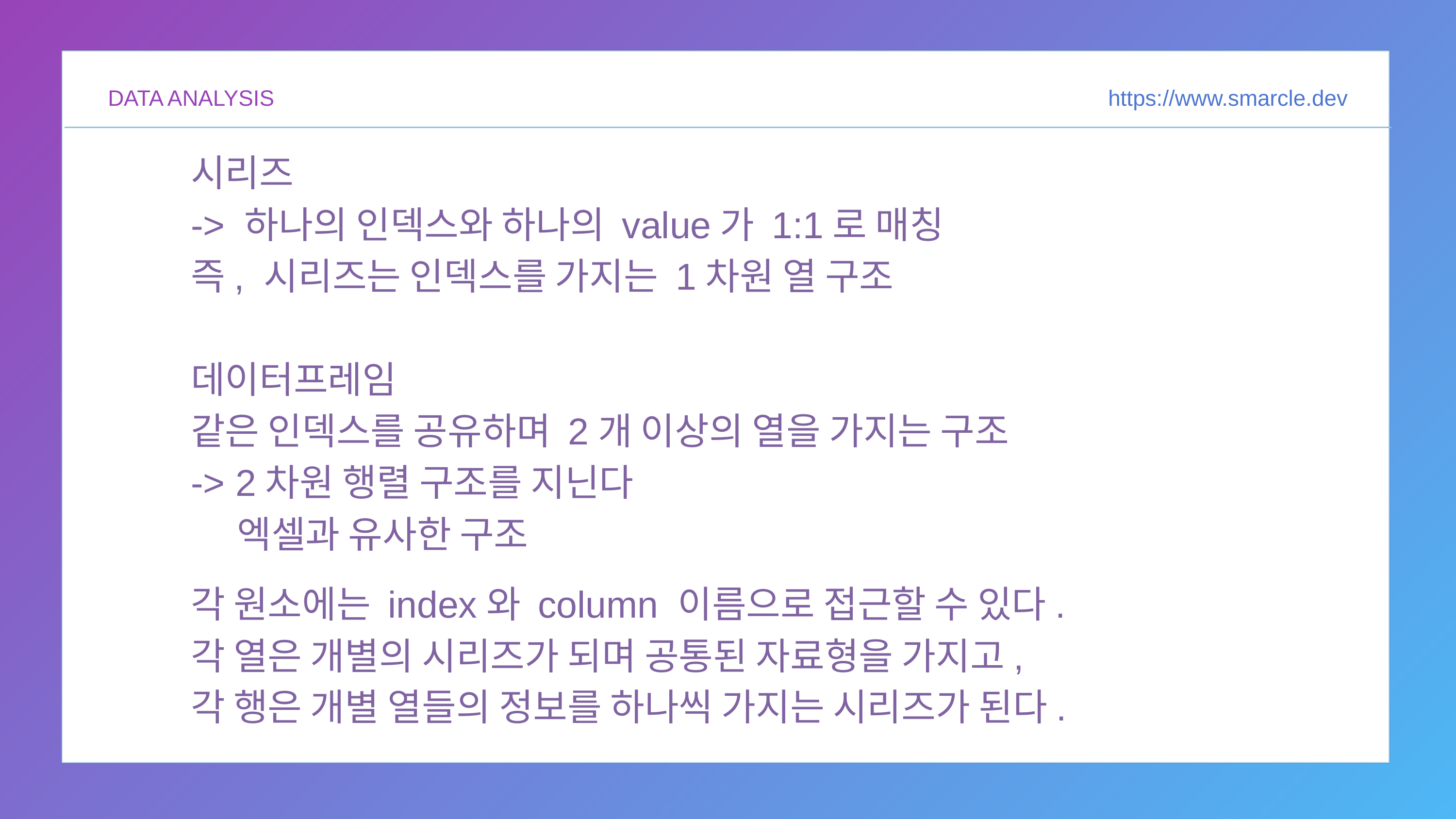

DATA ANALYSIS
https://www.smarcle.dev

시리즈
-> 하나의 인덱스와 하나의 value가 1:1로 매칭
즉, 시리즈는 인덱스를 가지는 1차원 열 구조

데이터프레임
같은 인덱스를 공유하며 2개 이상의 열을 가지는 구조
-> 2차원 행렬 구조를 지닌다
 엑셀과 유사한 구조

각 원소에는 index와 column 이름으로 접근할 수 있다.
각 열은 개별의 시리즈가 되며 공통된 자료형을 가지고,
각 행은 개별 열들의 정보를 하나씩 가지는 시리즈가 된다.